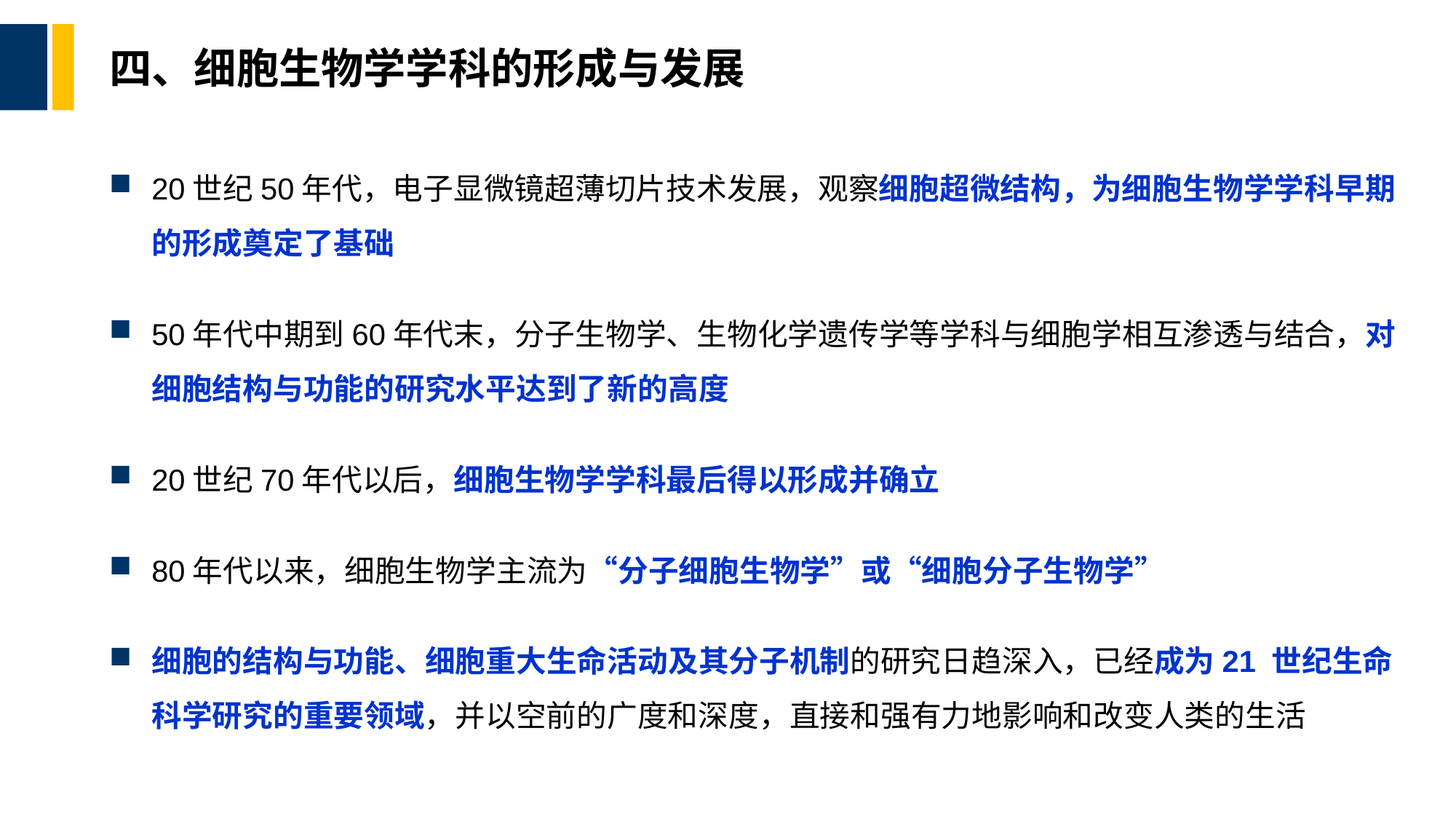

# 四、细胞生物学学科的形成与发展
20世纪50年代，电子显微镜超薄切片技术发展，观察细胞超微结构，为细胞生物学学科早期的形成奠定了基础
50年代中期到60年代末，分子生物学、生物化学遗传学等学科与细胞学相互渗透与结合，对细胞结构与功能的研究水平达到了新的高度
20世纪70年代以后，细胞生物学学科最后得以形成并确立
80年代以来，细胞生物学主流为“分子细胞生物学”或“细胞分子生物学”
细胞的结构与功能、细胞重大生命活动及其分子机制的研究日趋深入，已经成为21 世纪生命科学研究的重要领域，并以空前的广度和深度，直接和强有力地影响和改变人类的生活